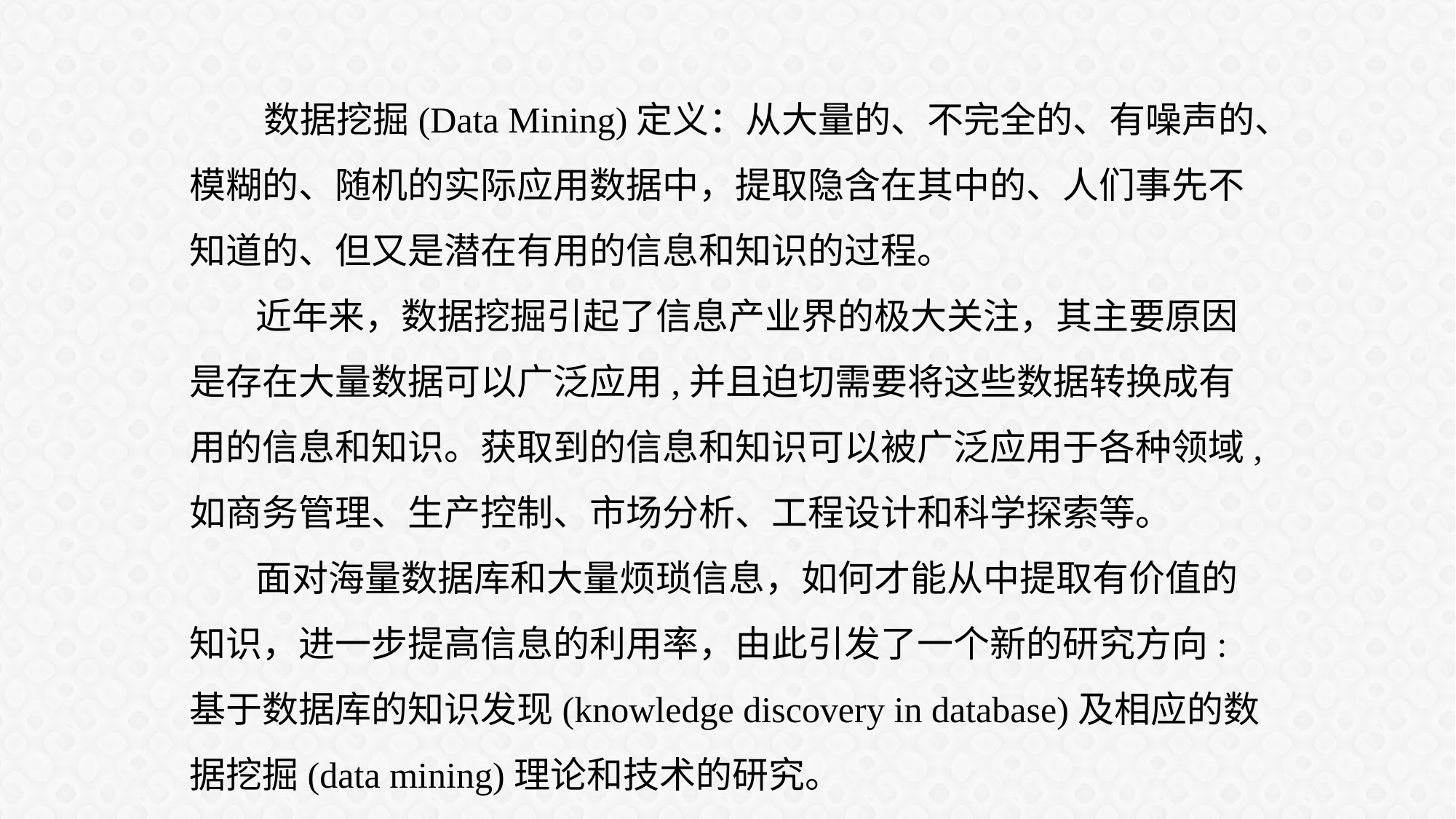

数据挖掘(Data Mining)定义：从大量的、不完全的、有噪声的、模糊的、随机的实际应用数据中，提取隐含在其中的、人们事先不知道的、但又是潜在有用的信息和知识的过程。
       近年来，数据挖掘引起了信息产业界的极大关注，其主要原因是存在大量数据可以广泛应用,并且迫切需要将这些数据转换成有用的信息和知识。获取到的信息和知识可以被广泛应用于各种领域,如商务管理、生产控制、市场分析、工程设计和科学探索等。
       面对海量数据库和大量烦琐信息，如何才能从中提取有价值的知识，进一步提高信息的利用率，由此引发了一个新的研究方向:基于数据库的知识发现(knowledge discovery in database)及相应的数据挖掘(data mining)理论和技术的研究。